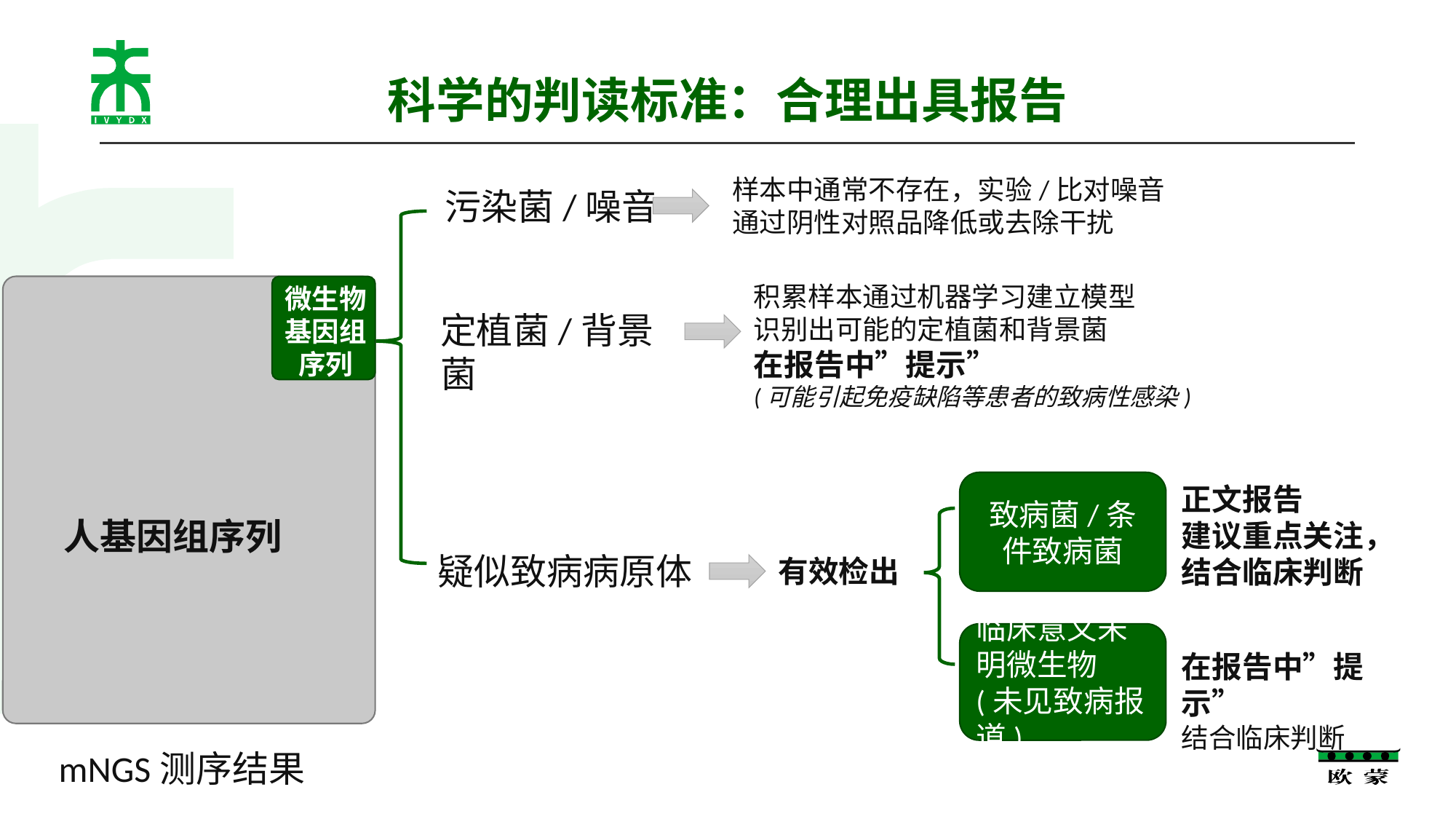

# 科学的判读标准：合理出具报告
样本中通常不存在，实验/比对噪音
通过阴性对照品降低或去除干扰
污染菌/噪音

积累样本通过机器学习建立模型
识别出可能的定植菌和背景菌
在报告中”提示”
(可能引起免疫缺陷等患者的致病性感染)

微生物
基因组序列
定植菌/背景菌

致病菌/条件致病菌
正文报告
建议重点关注，结合临床判断
人基因组序列

疑似致病病原体
有效检出

临床意义未明微生物(未见致病报道)
在报告中”提示”
结合临床判断
mNGS测序结果